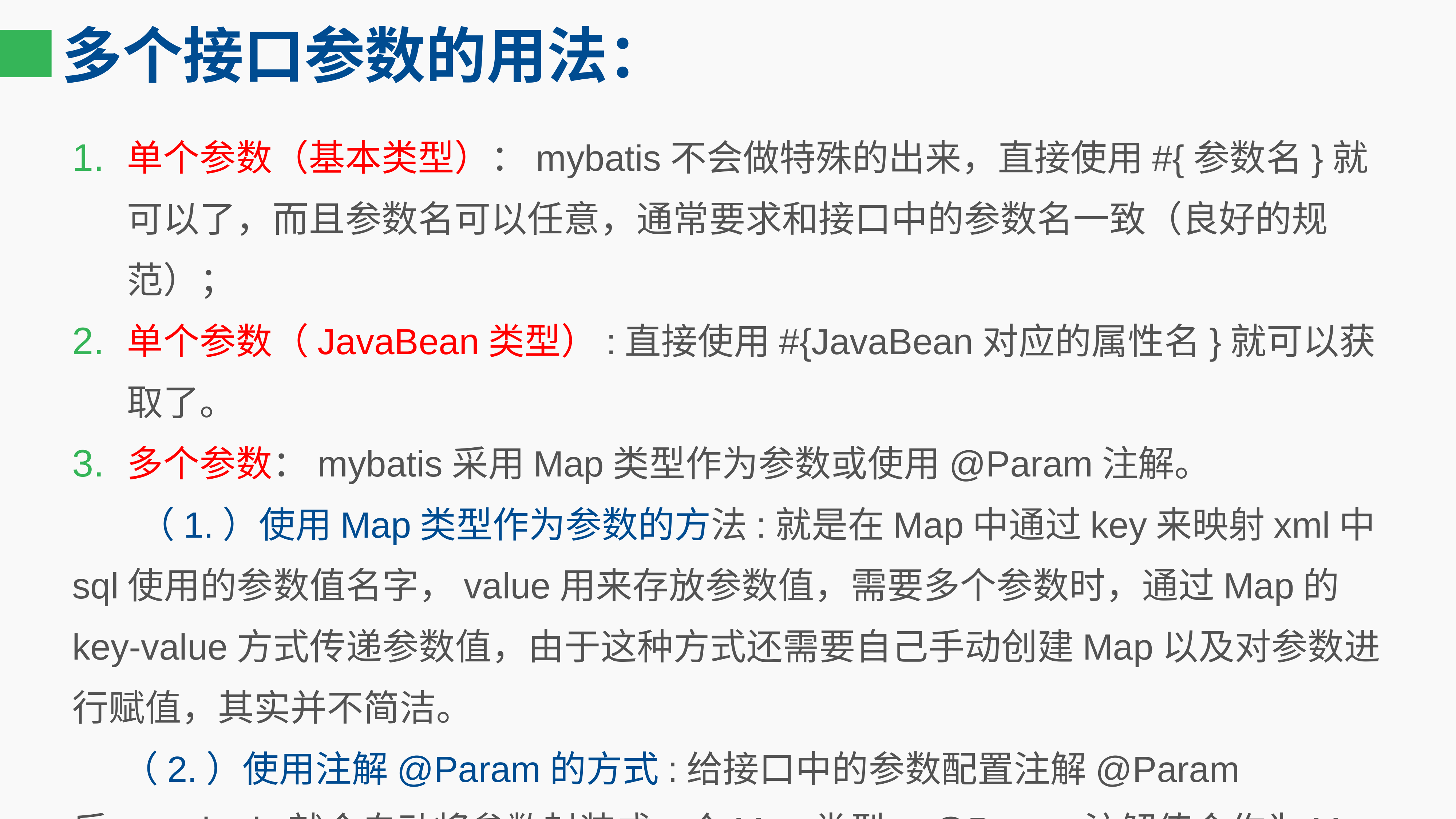

# 多个接口参数的用法：
单个参数（基本类型）：mybatis不会做特殊的出来，直接使用#{参数名}就可以了，而且参数名可以任意，通常要求和接口中的参数名一致（良好的规范）；
单个参数（JavaBean类型）:直接使用#{JavaBean对应的属性名}就可以获取了。
多个参数：mybatis采用Map类型作为参数或使用@Param注解。
       （1.）使用Map类型作为参数的方法:就是在Map中通过key来映射xml中sql使用的参数值名字，value用来存放参数值，需要多个参数时，通过Map的key-value方式传递参数值，由于这种方式还需要自己手动创建Map以及对参数进行赋值，其实并不简洁。
     （2.）使用注解@Param的方式:给接口中的参数配置注解@Param后，mybatis就会自动将参数封装成一个Map类型，@Param注解值会作为Map中的key,因此在sql部分就可以通过配置的注解值来使用参数。
  public Emp getEmp(@Param(“empId”)Integer empId, @Param(“empName”) String name);